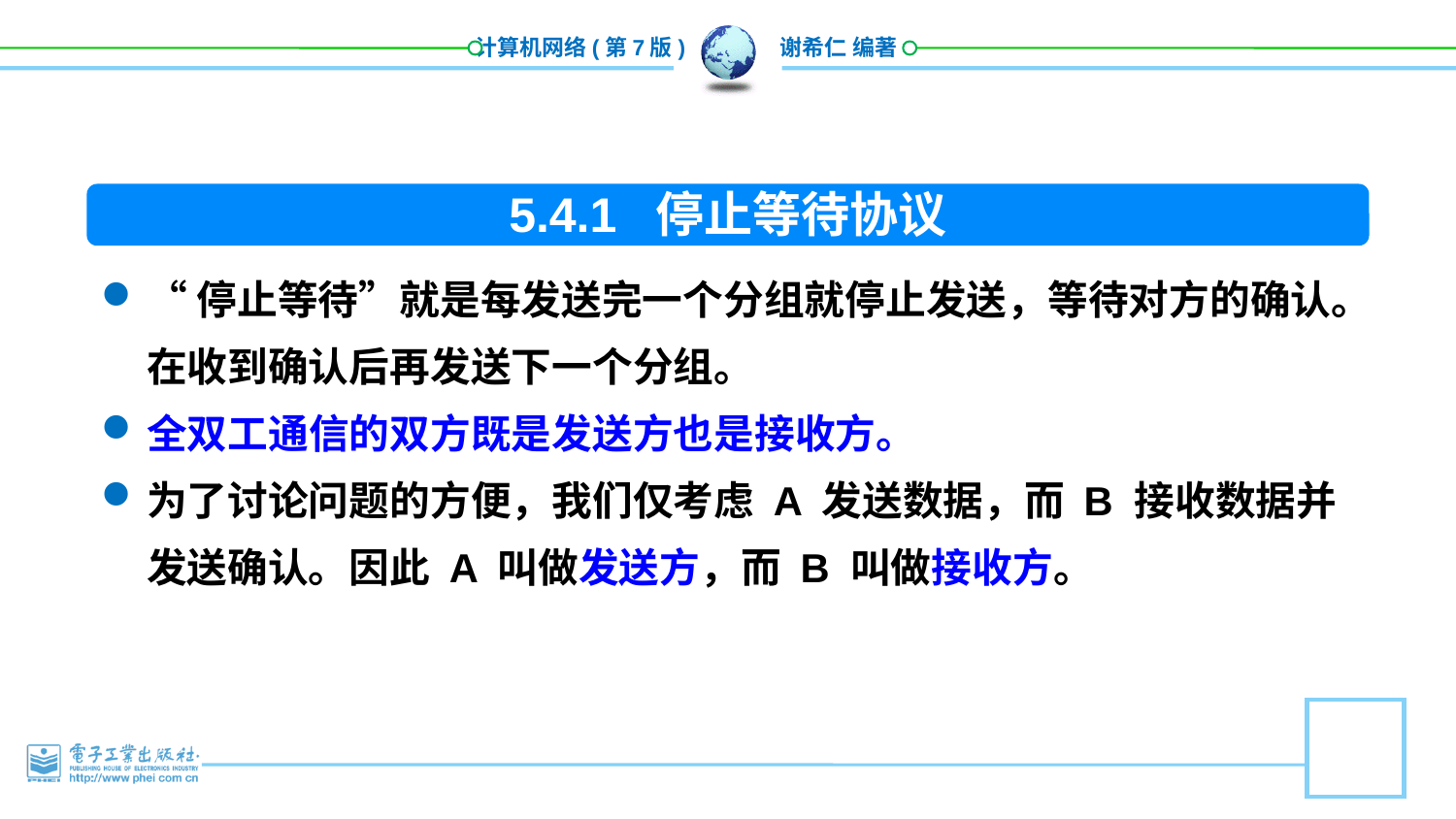

5.4.1  停止等待协议

“停止等待”就是每发送完一个分组就停止发送，等待对方的确认。在收到确认后再发送下一个分组。
全双工通信的双方既是发送方也是接收方。
为了讨论问题的方便，我们仅考虑 A 发送数据，而 B 接收数据并发送确认。因此 A 叫做发送方，而 B 叫做接收方。